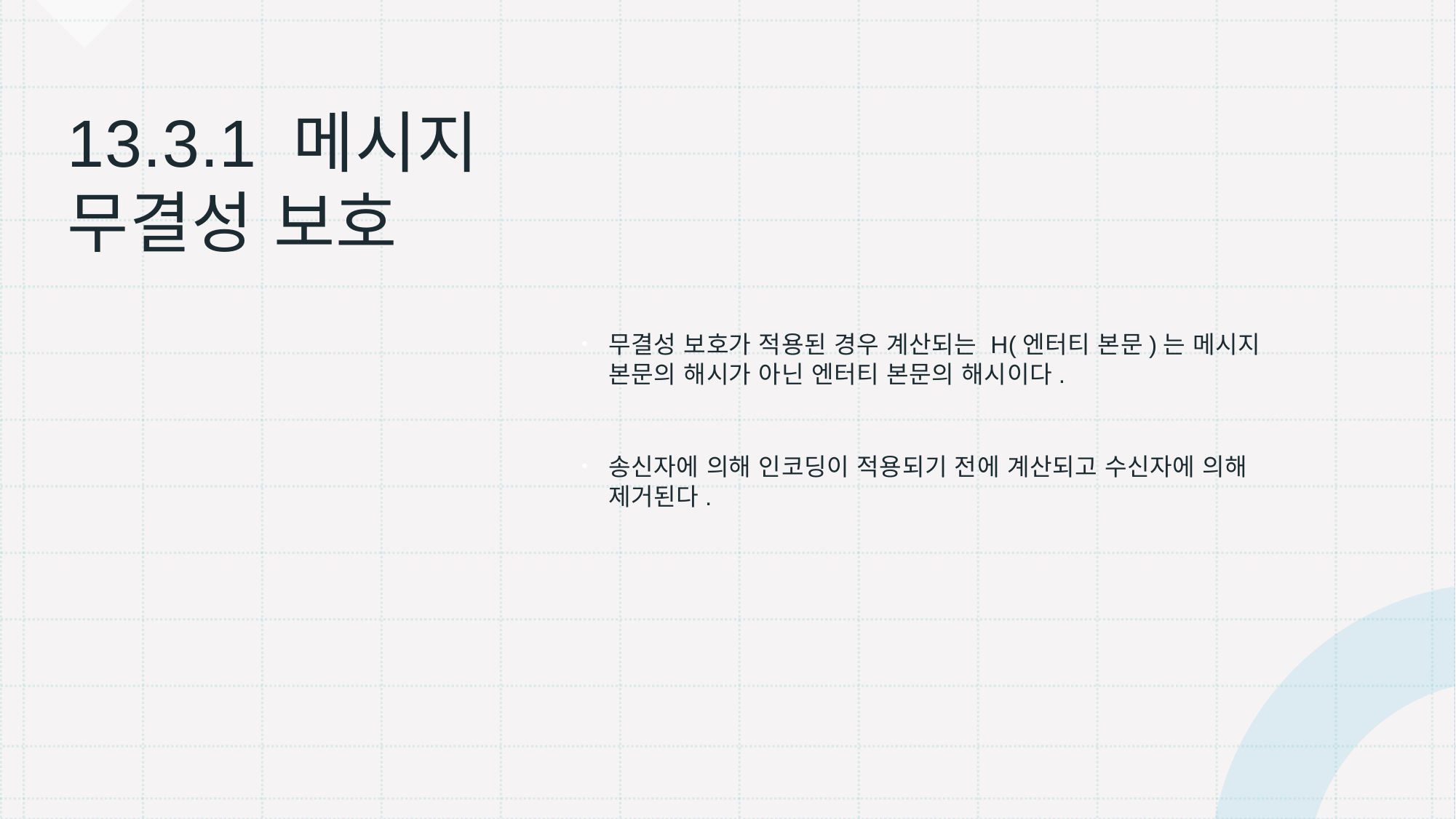

무결성 보호가 적용된 경우 계산되는 H(엔터티 본문)는 메시지 본문의 해시가 아닌 엔터티 본문의 해시이다.

송신자에 의해 인코딩이 적용되기 전에 계산되고 수신자에 의해 제거된다.
# 13.3.1 메시지 무결성 보호